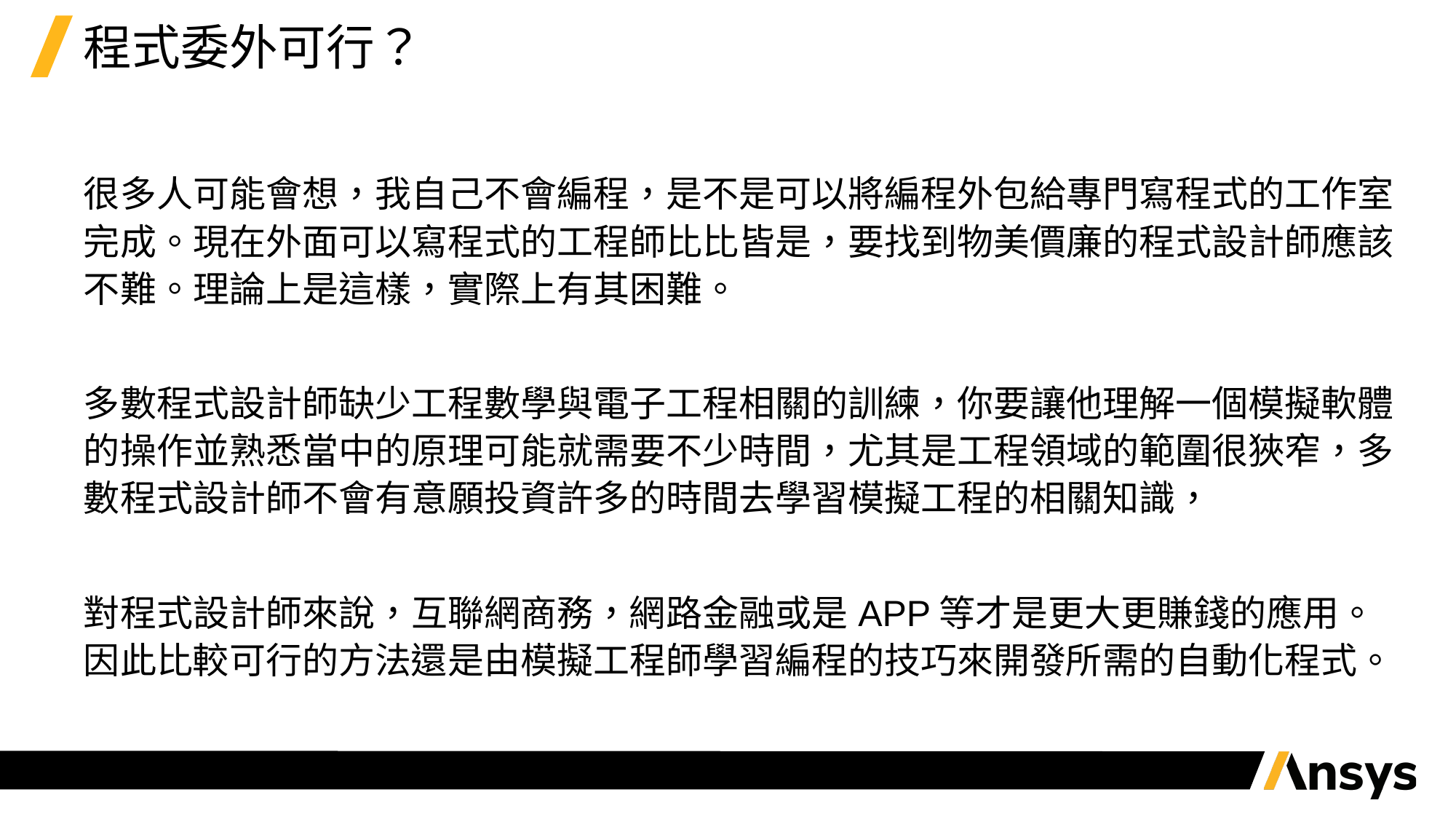

# 程式委外可行？
很多人可能會想，我自己不會編程，是不是可以將編程外包給專門寫程式的工作室完成。現在外面可以寫程式的工程師比比皆是，要找到物美價廉的程式設計師應該不難。理論上是這樣，實際上有其困難。

多數程式設計師缺少工程數學與電子工程相關的訓練，你要讓他理解一個模擬軟體的操作並熟悉當中的原理可能就需要不少時間，尤其是工程領域的範圍很狹窄，多數程式設計師不會有意願投資許多的時間去學習模擬工程的相關知識，

對程式設計師來說，互聯網商務，網路金融或是APP等才是更大更賺錢的應用。因此比較可行的方法還是由模擬工程師學習編程的技巧來開發所需的自動化程式。